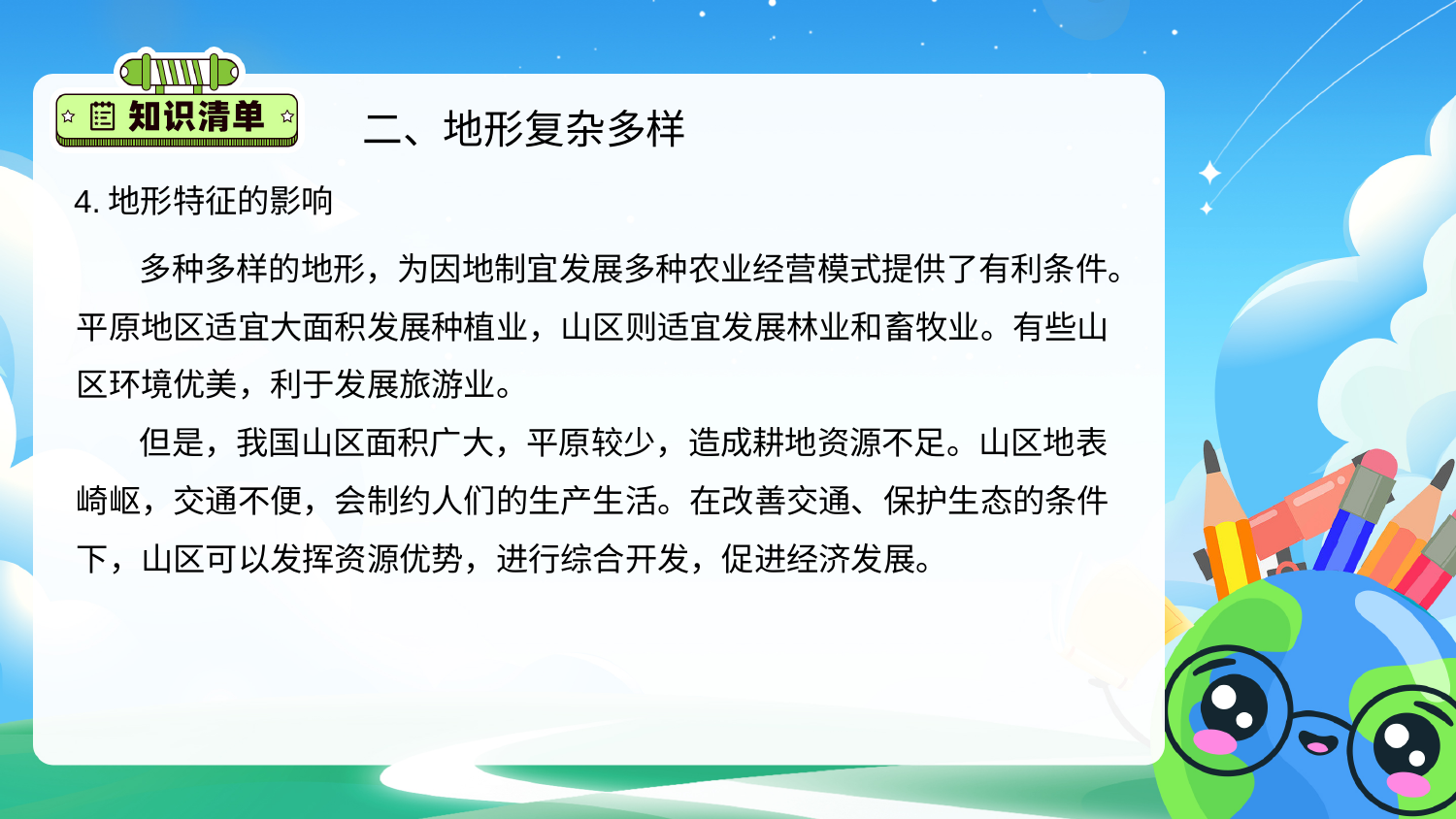

二、地形复杂多样
4.地形特征的影响
多种多样的地形，为因地制宜发展多种农业经营模式提供了有利条件。平原地区适宜大面积发展种植业，山区则适宜发展林业和畜牧业。有些山区环境优美，利于发展旅游业。
但是，我国山区面积广大，平原较少，造成耕地资源不足。山区地表崎岖，交通不便，会制约人们的生产生活。在改善交通、保护生态的条件下，山区可以发挥资源优势，进行综合开发，促进经济发展。